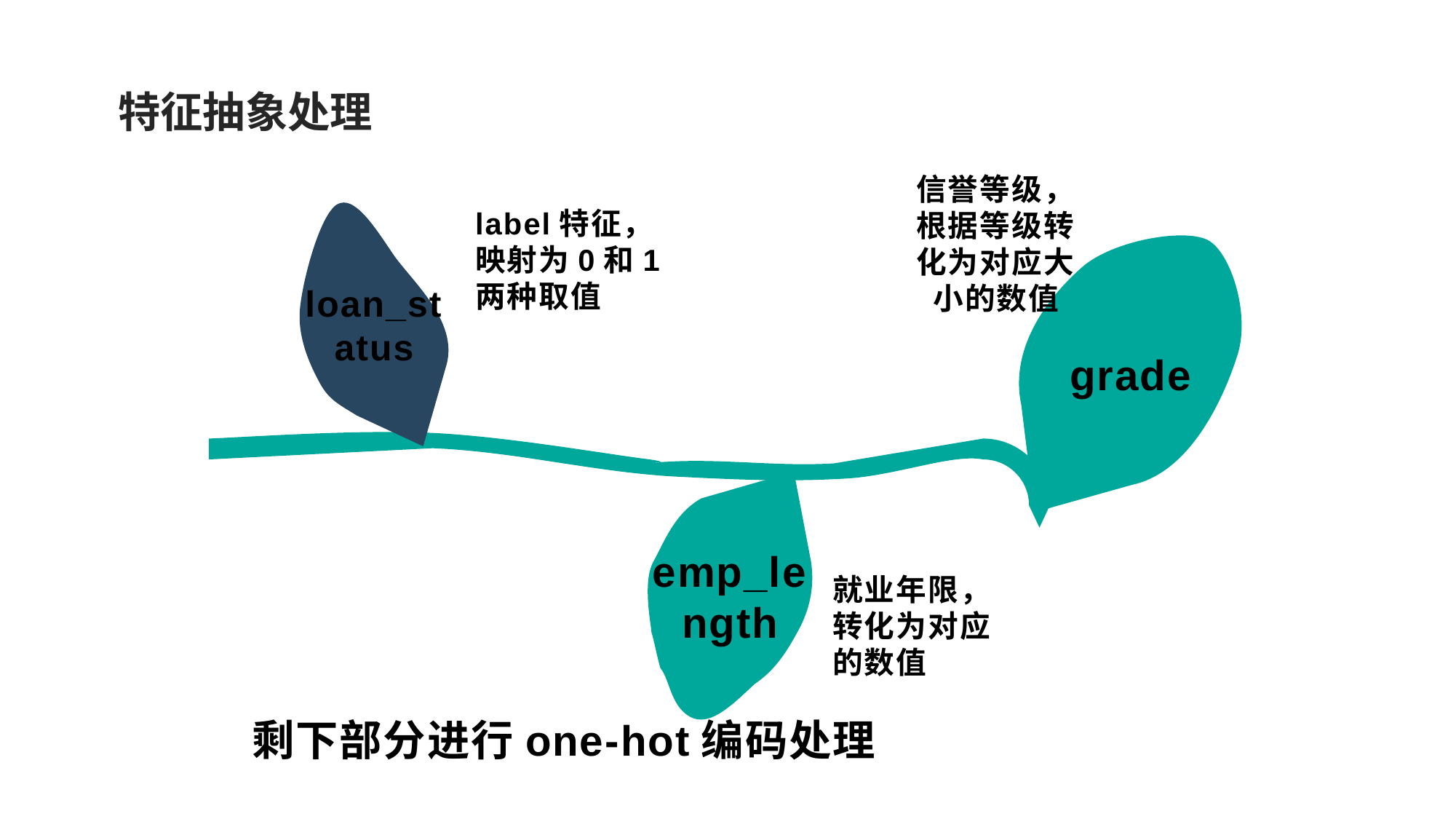

特征抽象处理
信誉等级，根据等级转化为对应大小的数值
label特征，映射为0和1两种取值
loan_status
grade
emp_length
就业年限，转化为对应的数值
剩下部分进行one-hot编码处理